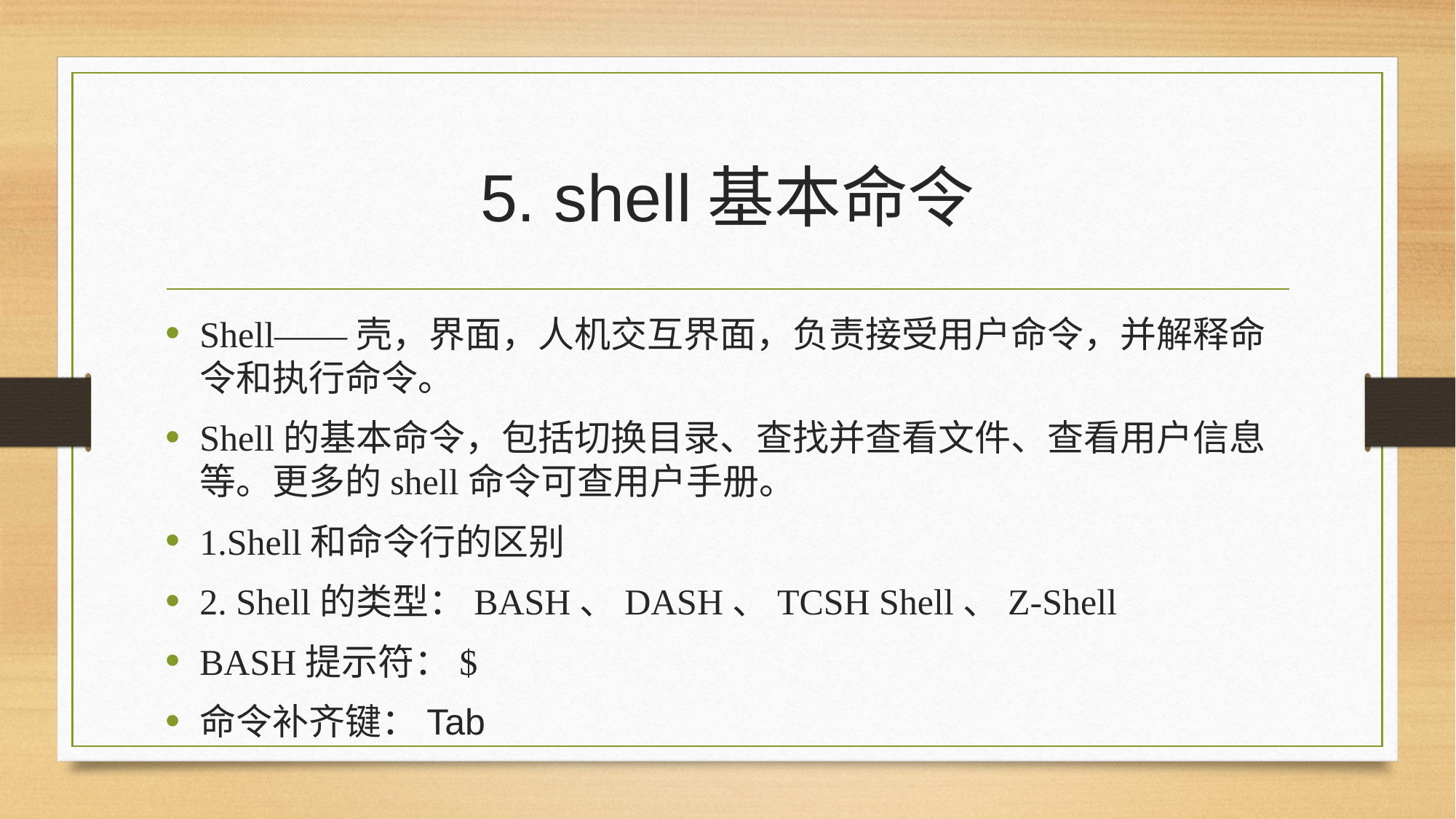

# 5. shell基本命令
Shell——壳，界面，人机交互界面，负责接受用户命令，并解释命令和执行命令。
Shell的基本命令，包括切换目录、查找并查看文件、查看用户信息等。更多的shell命令可查用户手册。
1.Shell和命令行的区别
2. Shell的类型：BASH、DASH、TCSH Shell、Z-Shell
BASH提示符：$
命令补齐键：Tab